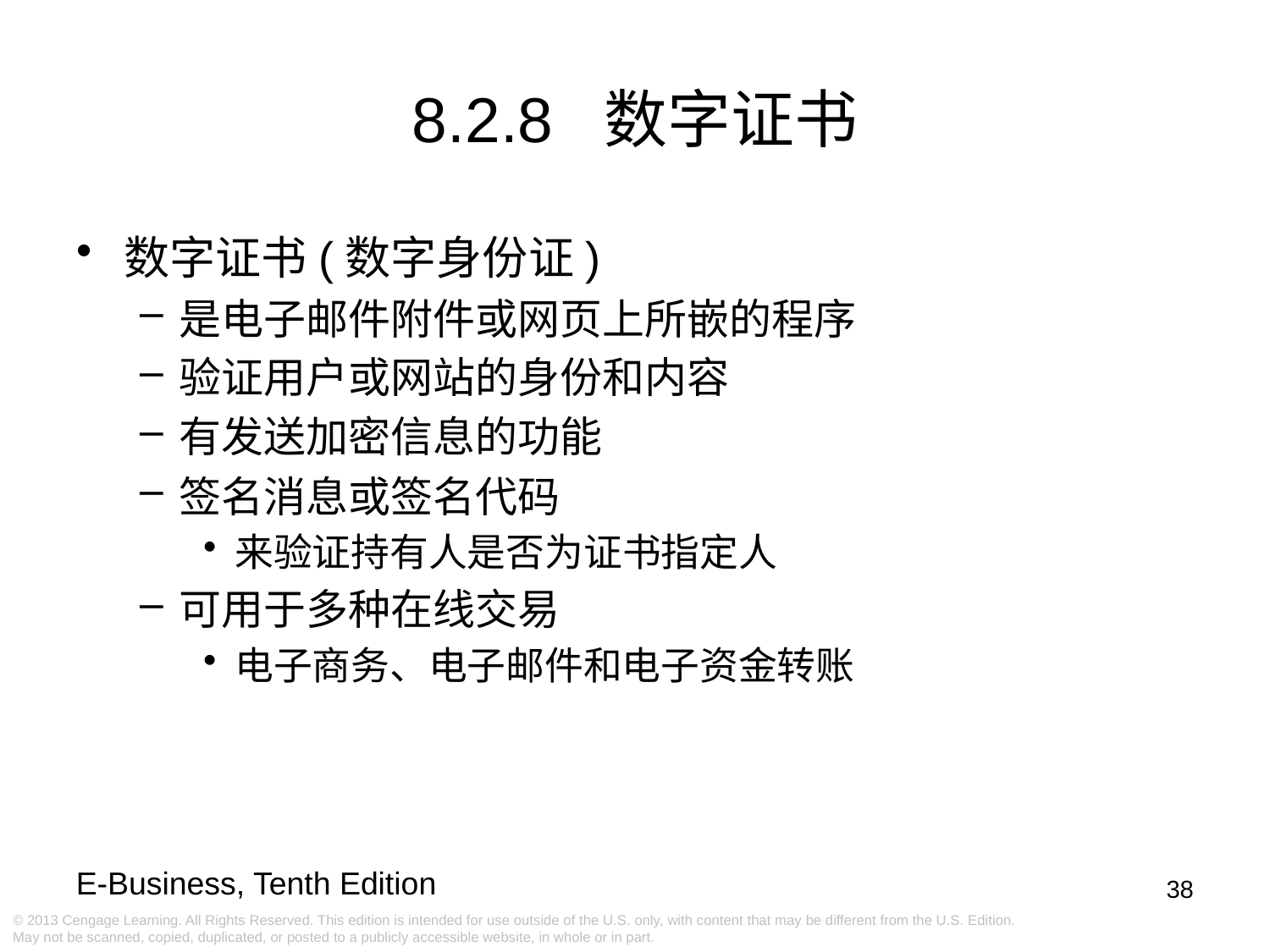

8.2.8  数字证书
数字证书(数字身份证)
是电子邮件附件或网页上所嵌的程序
验证用户或网站的身份和内容
有发送加密信息的功能
签名消息或签名代码
来验证持有人是否为证书指定人
可用于多种在线交易
电子商务、电子邮件和电子资金转账
38